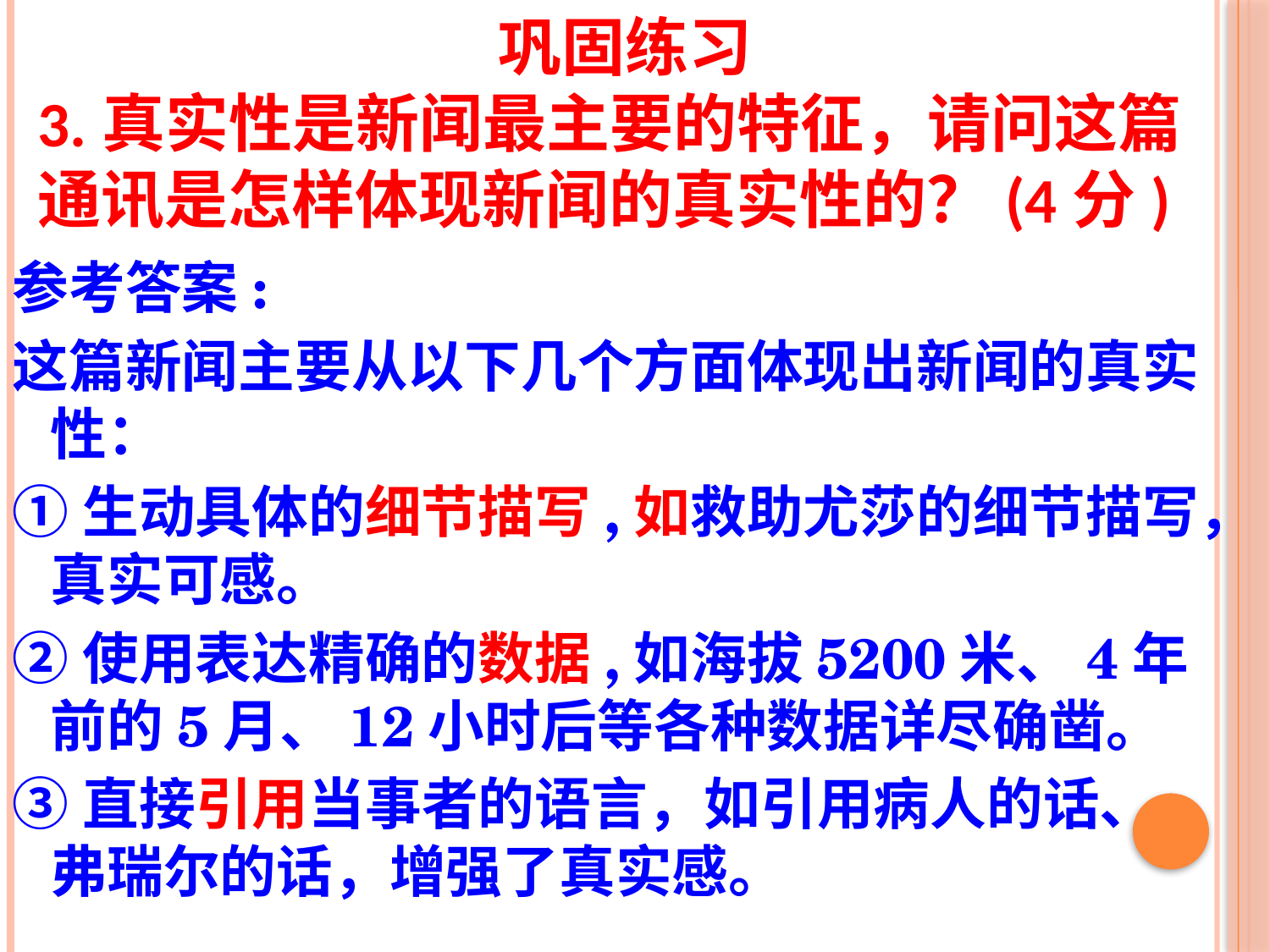

巩固练习
3.真实性是新闻最主要的特征，请问这篇通讯是怎样体现新闻的真实性的？(4分)
参考答案:
这篇新闻主要从以下几个方面体现出新闻的真实性：
①生动具体的细节描写,如救助尤莎的细节描写，真实可感。
②使用表达精确的数据,如海拔5200米、4年前的5月、12小时后等各种数据详尽确凿。
③直接引用当事者的语言，如引用病人的话、弗瑞尔的话，增强了真实感。